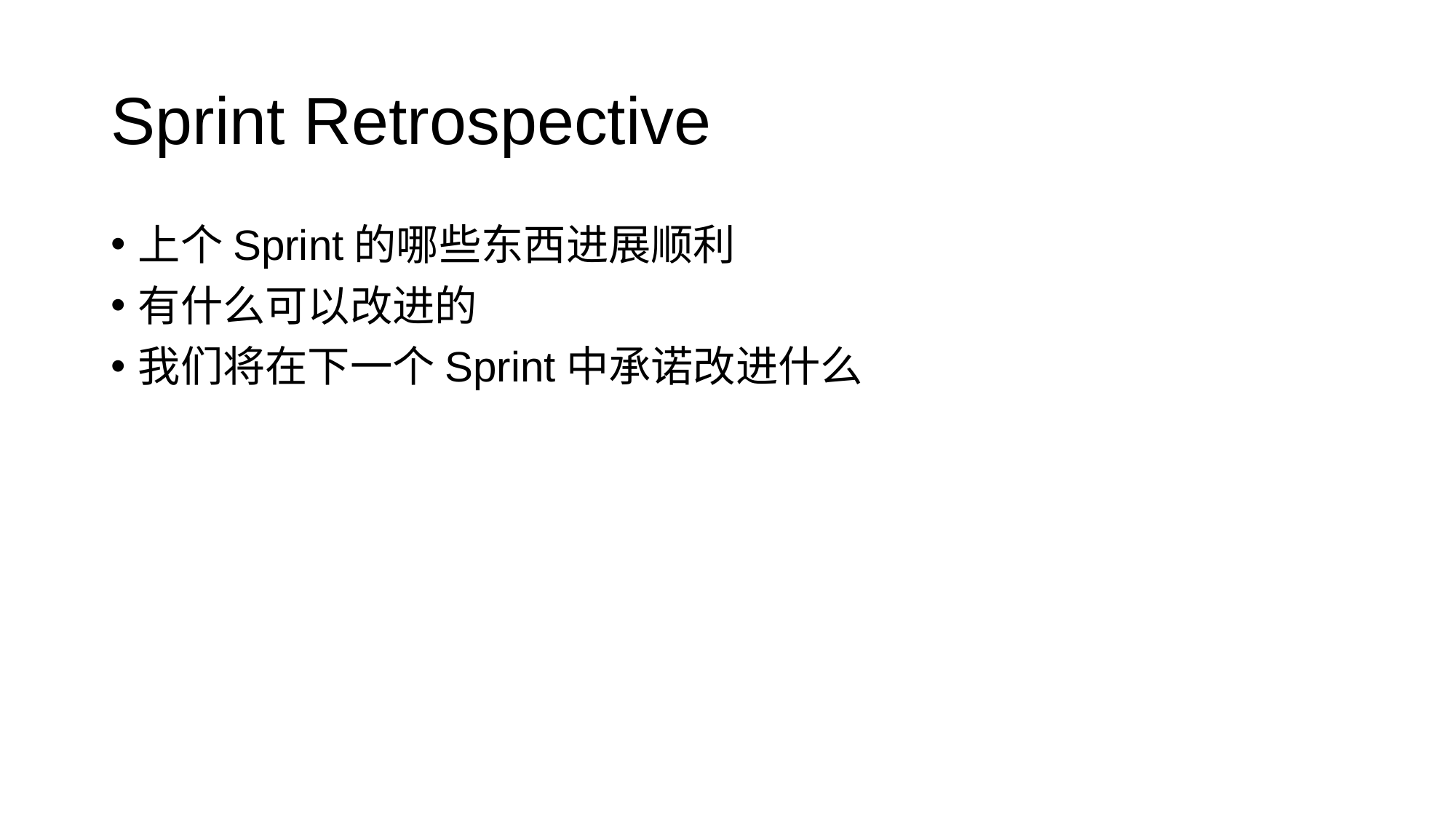

# Sprint Retrospective
上个Sprint的哪些东西进展顺利
有什么可以改进的
我们将在下一个Sprint中承诺改进什么